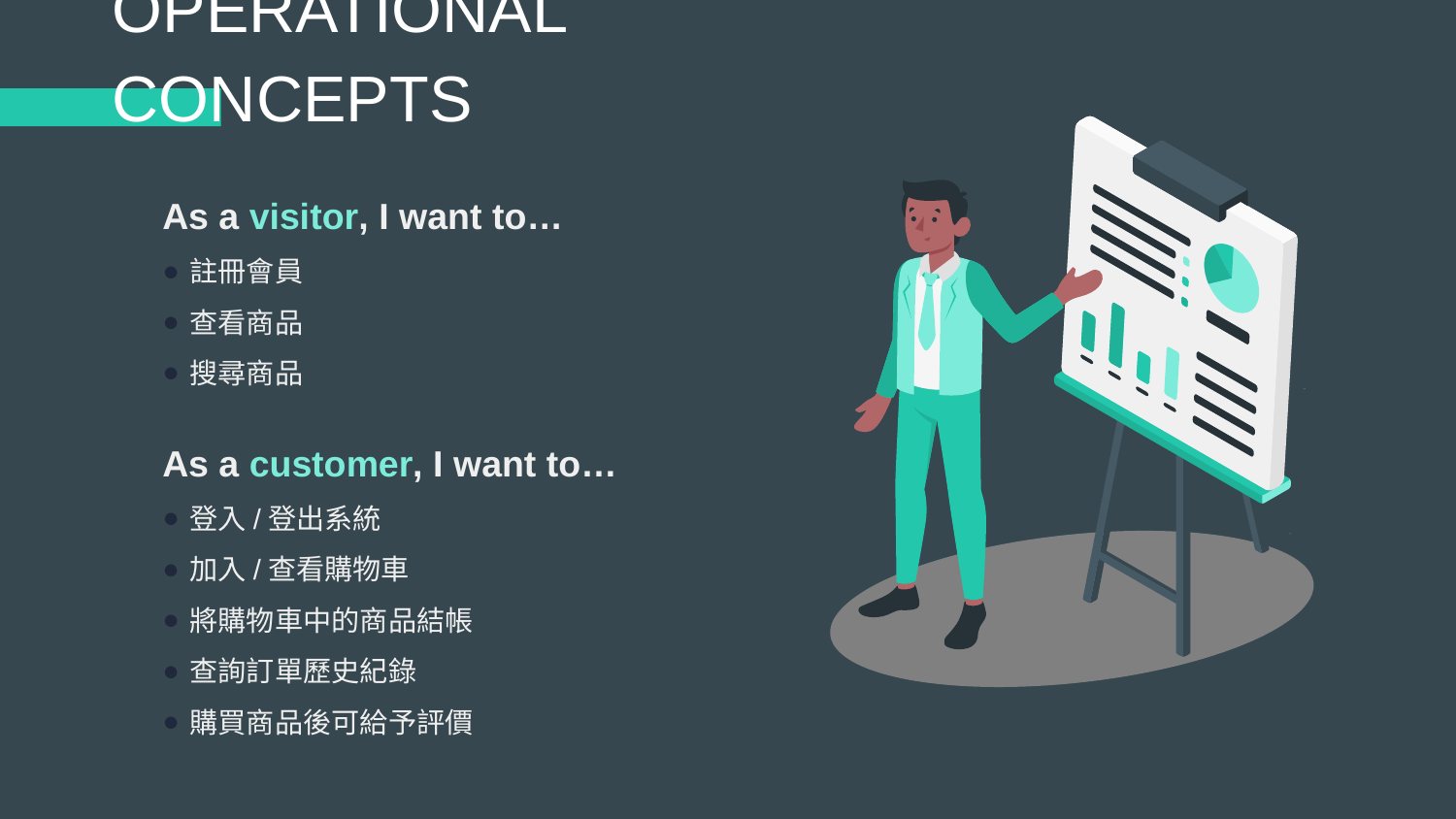

OPERATIONAL CONCEPTS

As a visitor, I want to…
註冊會員
查看商品
搜尋商品

As a customer, I want to…
登入/登出系統
加入/查看購物車
將購物車中的商品結帳
查詢訂單歷史紀錄
購買商品後可給予評價